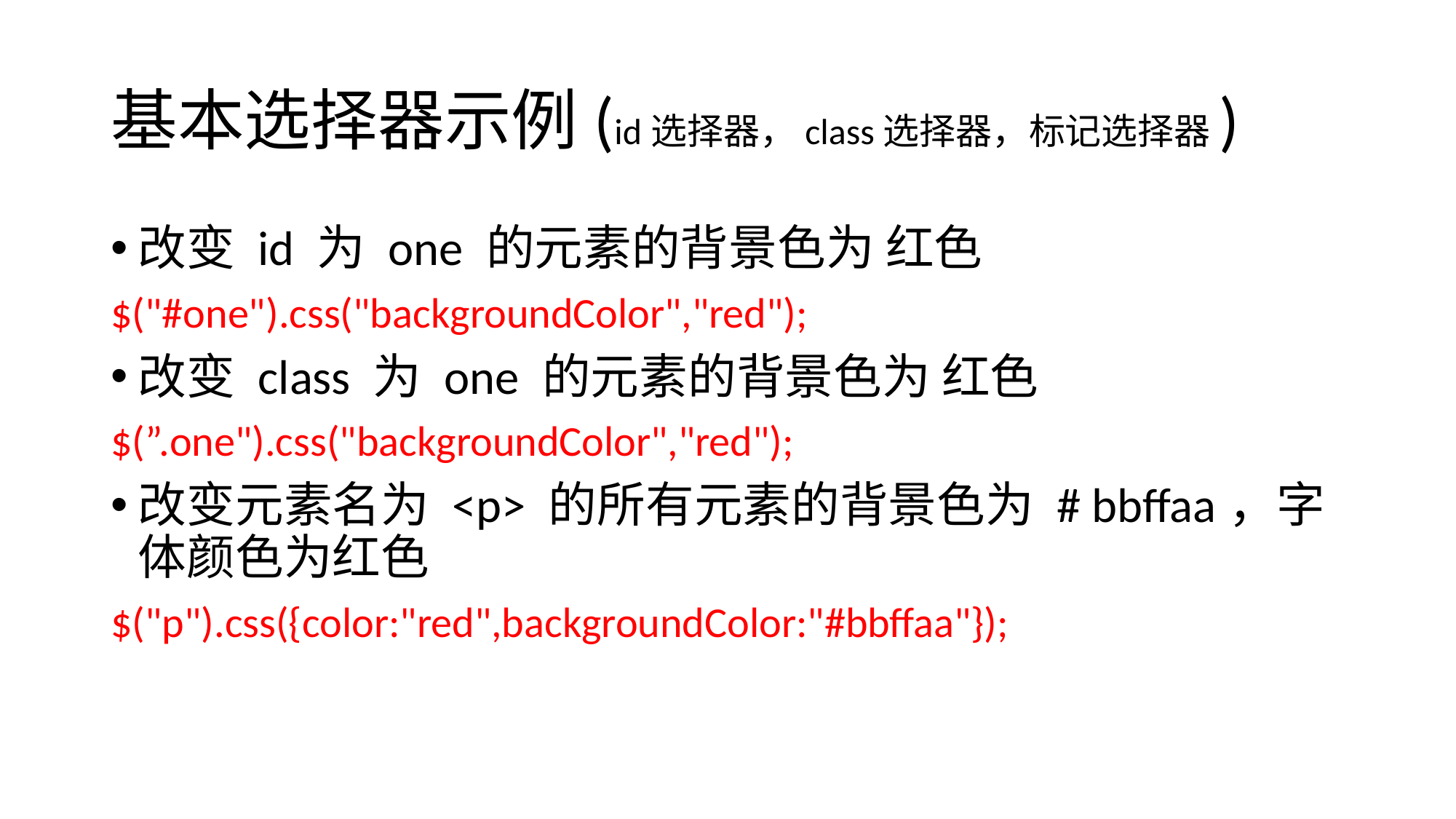

# 基本选择器示例(id选择器，class选择器，标记选择器)
改变 id 为 one 的元素的背景色为 红色
$("#one").css("backgroundColor","red");
改变 class 为 one 的元素的背景色为 红色
$(”.one").css("backgroundColor","red");
改变元素名为 <p> 的所有元素的背景色为 # bbffaa，字体颜色为红色
$("p").css({color:"red",backgroundColor:"#bbffaa"});